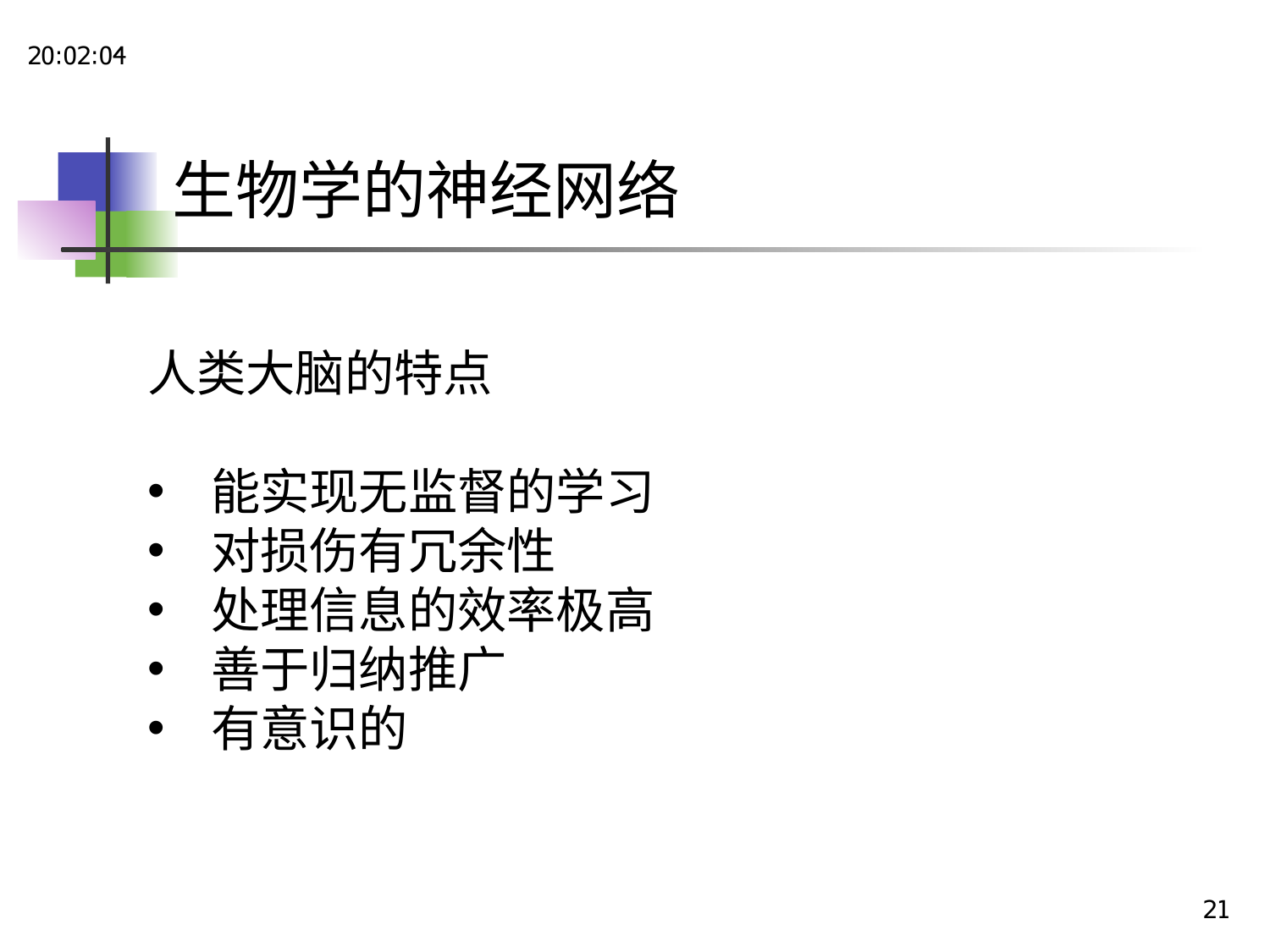

20:02:04
# 生物学的神经网络
人类大脑的特点

能实现无监督的学习
对损伤有冗余性
处理信息的效率极高
善于归纳推广
有意识的

21